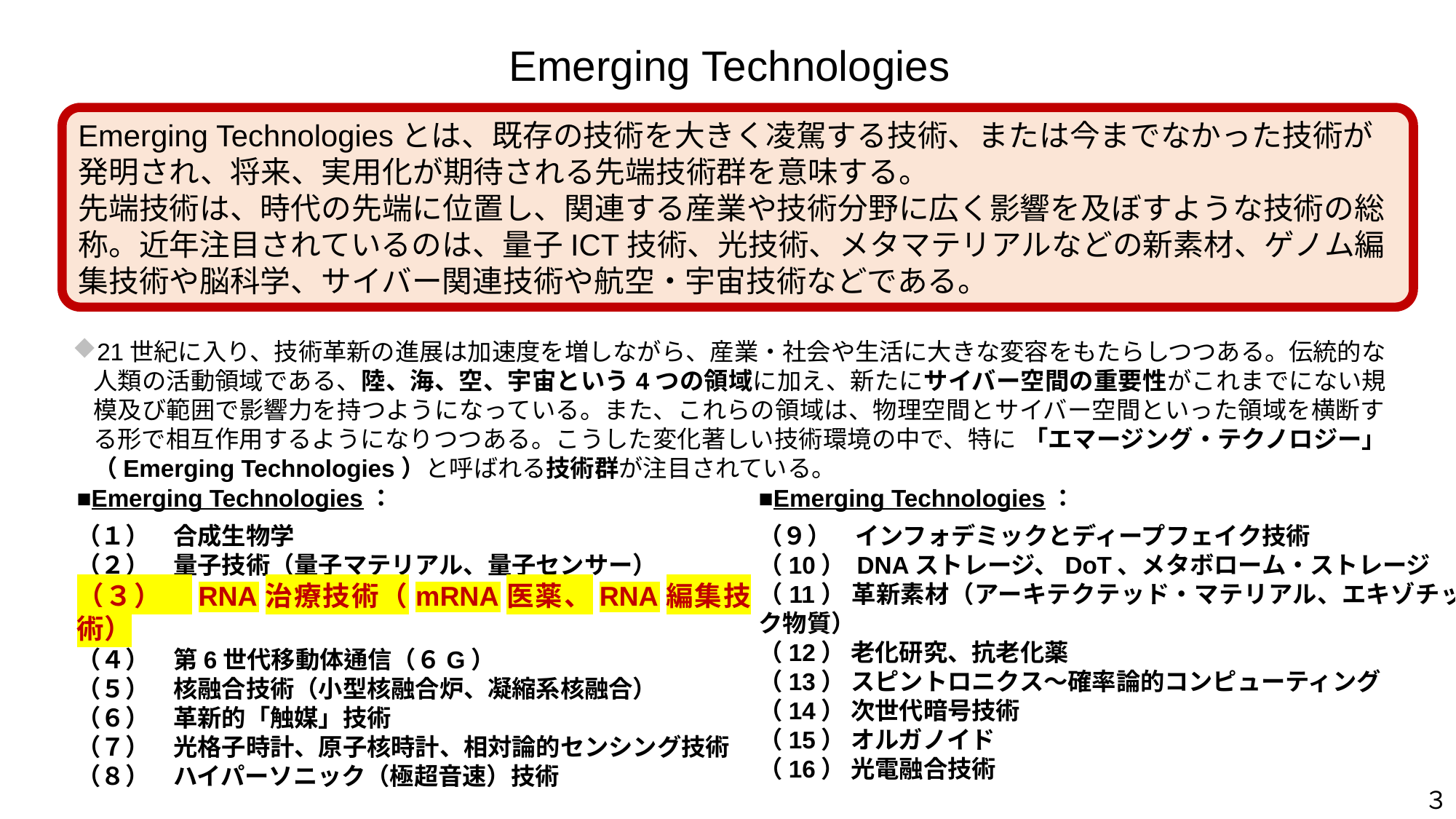

Emerging Technologies
Emerging Technologiesとは、既存の技術を大きく凌駕する技術、または今までなかった技術が発明され、将来、実用化が期待される先端技術群を意味する。
先端技術は、時代の先端に位置し、関連する産業や技術分野に広く影響を及ぼすような技術の総称。近年注目されているのは、量子ICT技術、光技術、メタマテリアルなどの新素材、ゲノム編集技術や脳科学、サイバー関連技術や航空・宇宙技術などである。
21世紀に入り、技術革新の進展は加速度を増しながら、産業・社会や生活に大きな変容をもたらしつつある。伝統的な人類の活動領域である、陸、海、空、宇宙という4つの領域に加え、新たにサイバー空間の重要性がこれまでにない規模及び範囲で影響力を持つようになっている。また、これらの領域は、物理空間とサイバー空間といった領域を横断する形で相互作用するようになりつつある。こうした変化著しい技術環境の中で、特に 「エマージング・テクノロジー」（Emerging Technologies）と呼ばれる技術群が注目されている。
■Emerging Technologies：
（１）　合成生物学
（２）　量子技術（量子マテリアル、量子センサー）
（３）　RNA治療技術（mRNA医薬、RNA編集技術）
（４）　第6世代移動体通信（６G）
（５）　核融合技術（小型核融合炉、凝縮系核融合）
（６）　革新的「触媒」技術
（７）　光格子時計、原子核時計、相対論的センシング技術
（８）　ハイパーソニック（極超音速）技術
■Emerging Technologies：
（９）　インフォデミックとディープフェイク技術
（10） DNAストレージ、DoT、メタボローム・ストレージ
（11） 革新素材（アーキテクテッド・マテリアル、エキゾチック物質）
（12） 老化研究、抗老化薬
（13） スピントロニクス～確率論的コンピューティング
（14） 次世代暗号技術
（15） オルガノイド
（16） 光電融合技術
３